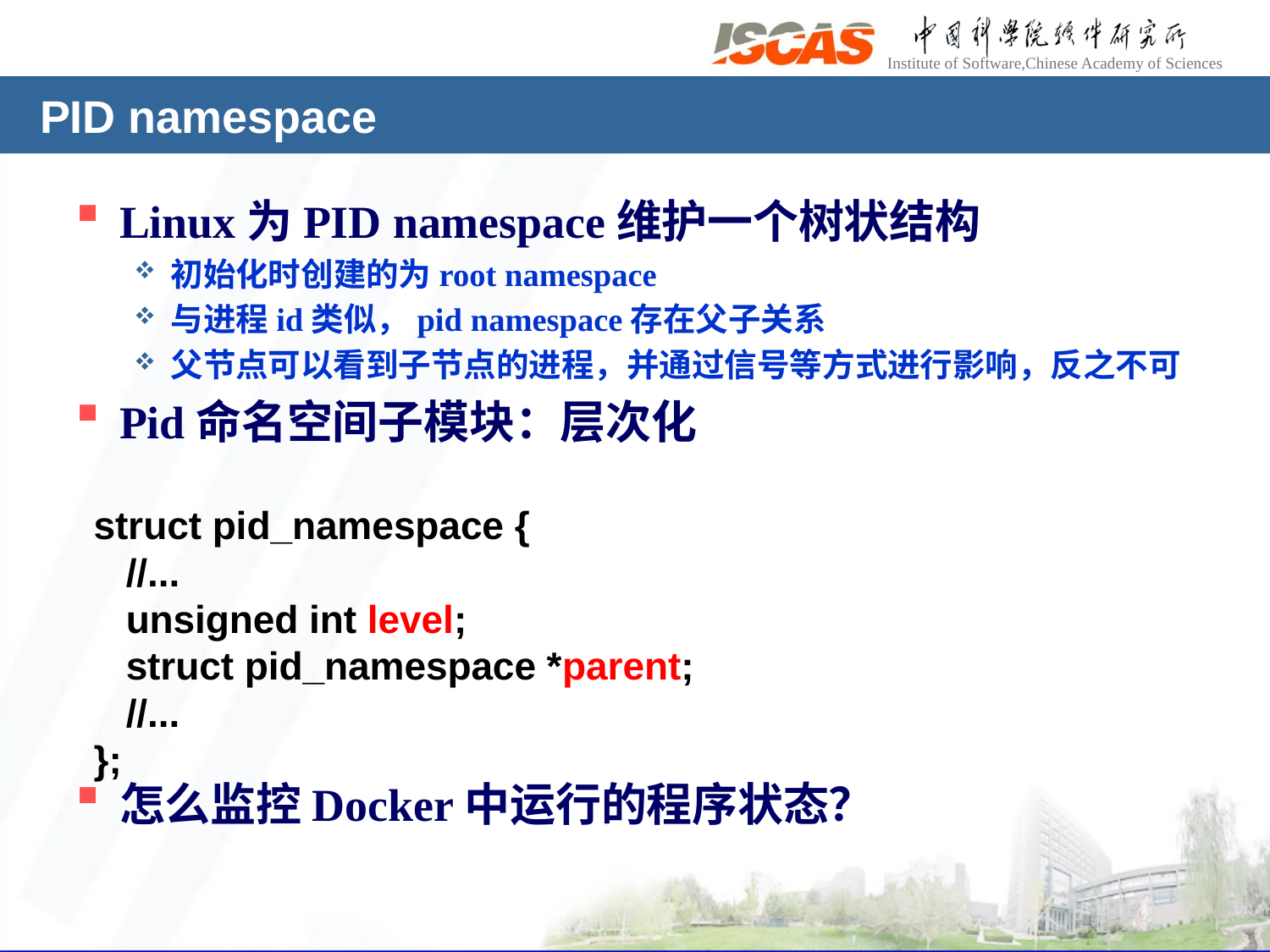

# PID namespace
Linux为PID namespace维护一个树状结构
初始化时创建的为root namespace
与进程id类似，pid namespace存在父子关系
父节点可以看到子节点的进程，并通过信号等方式进行影响，反之不可
Pid命名空间子模块：层次化

怎么监控Docker中运行的程序状态？
struct pid_namespace {
   //...
   unsigned int level;
   struct pid_namespace *parent;
   //...
};